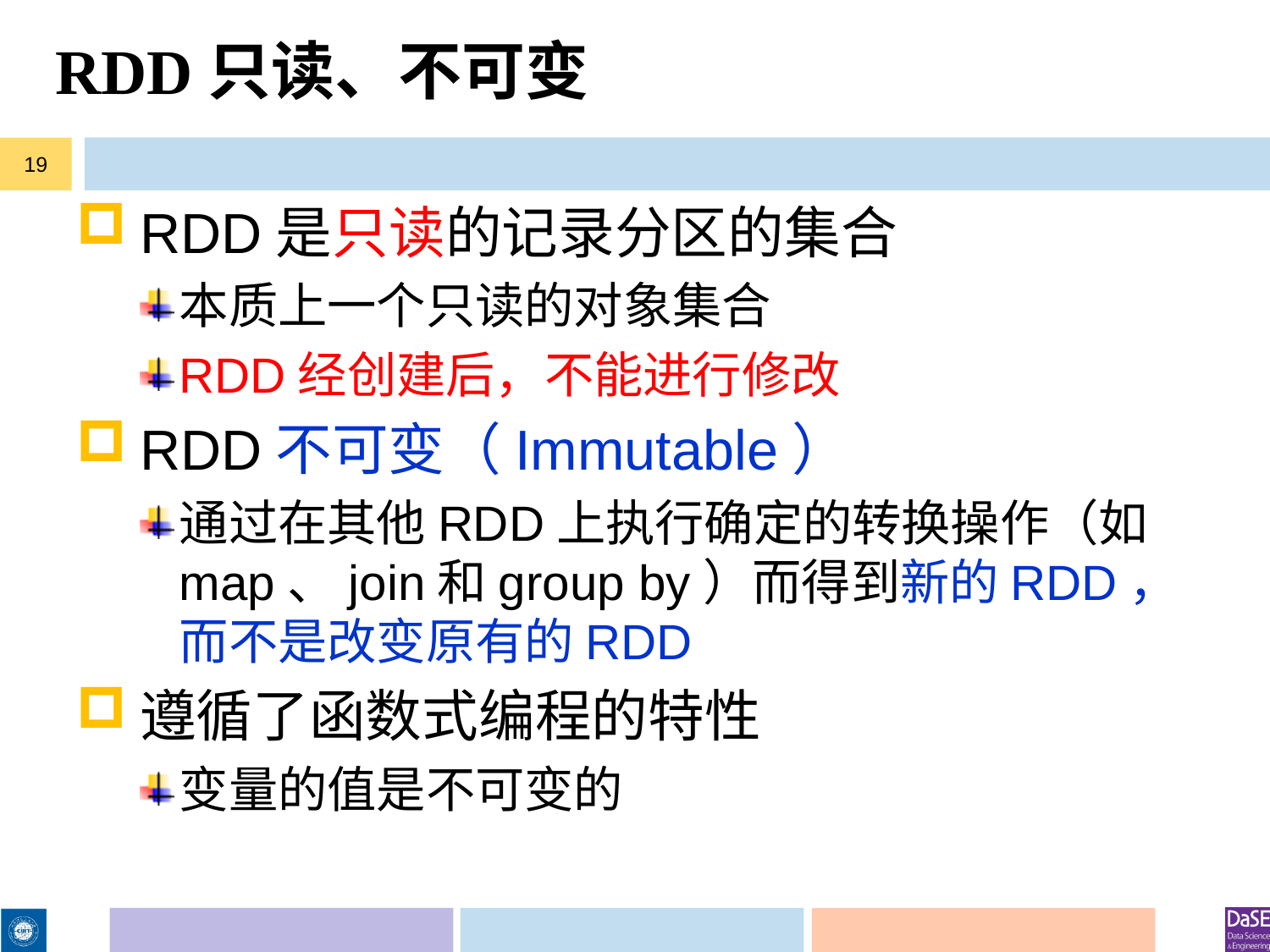

# RDD只读、不可变
19
RDD是只读的记录分区的集合
本质上一个只读的对象集合
RDD经创建后，不能进行修改
RDD不可变（Immutable）
通过在其他RDD上执行确定的转换操作（如map、join和group by）而得到新的RDD，而不是改变原有的RDD
遵循了函数式编程的特性
变量的值是不可变的